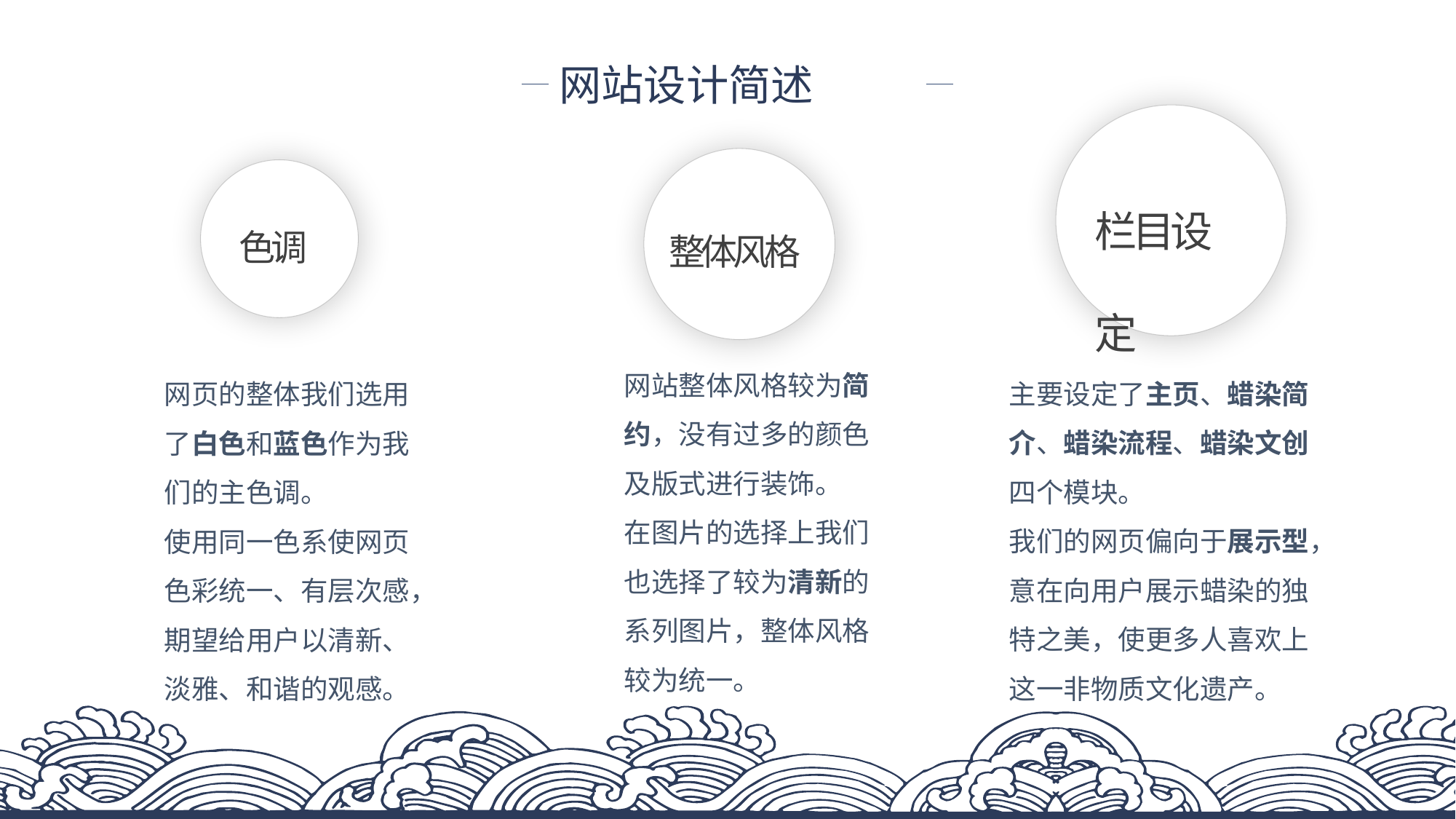

网站设计简述

栏目设定

整体风格

色调
网站整体风格较为简约，没有过多的颜色及版式进行装饰。
在图片的选择上我们也选择了较为清新的系列图片，整体风格较为统一。
主要设定了主页、蜡染简介、蜡染流程、蜡染文创四个模块。
我们的网页偏向于展示型，意在向用户展示蜡染的独特之美，使更多人喜欢上这一非物质文化遗产。
网页的整体我们选用了白色和蓝色作为我们的主色调。
使用同一色系使网页色彩统一、有层次感，期望给用户以清新、淡雅、和谐的观感。